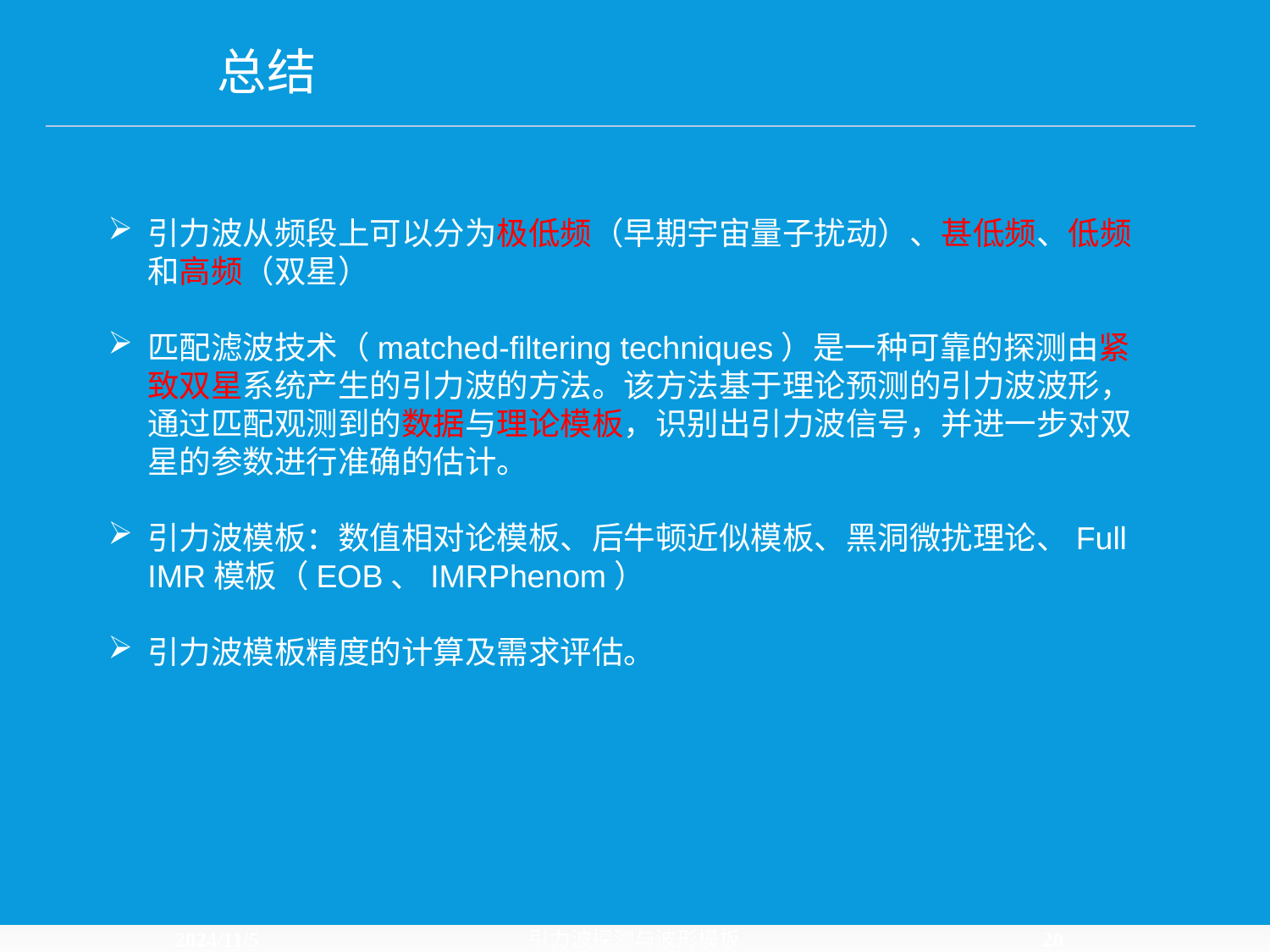

总结
引力波从频段上可以分为极低频（早期宇宙量子扰动）、甚低频、低频和高频（双星）

匹配滤波技术（matched-filtering techniques）是一种可靠的探测由紧致双星系统产生的引力波的方法。该方法基于理论预测的引力波波形，通过匹配观测到的数据与理论模板，识别出引力波信号，并进一步对双星的参数进行准确的估计。

引力波模板：数值相对论模板、后牛顿近似模板、黑洞微扰理论、Full IMR模板（EOB、IMRPhenom）

引力波模板精度的计算及需求评估。
2024/11/5
引力波探测与波形模板
Gravitational Waves and Waveform Models
数据对宇宙学模型的限制
20